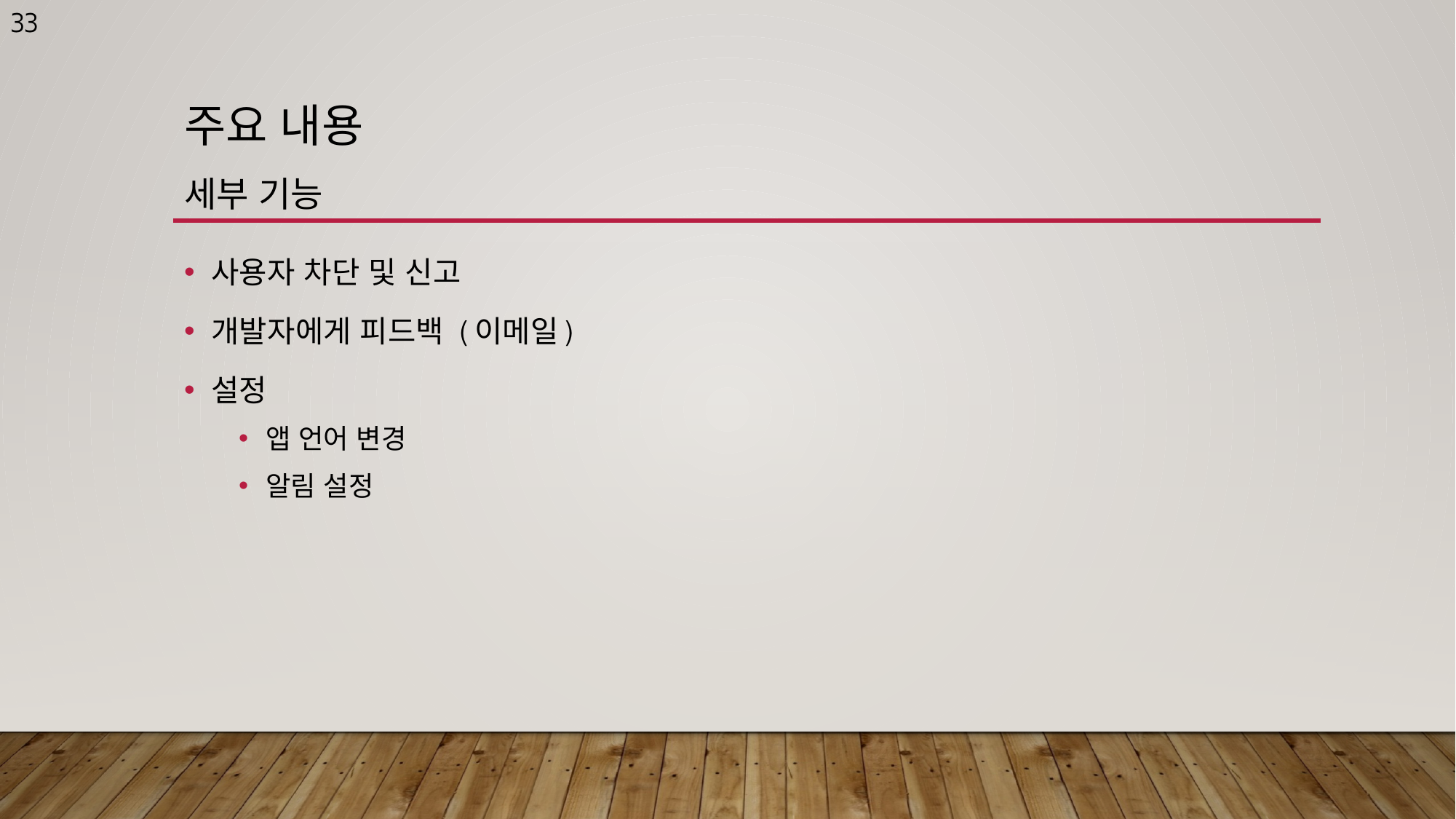

33
# 주요 내용 세부 기능
사용자 차단 및 신고
개발자에게 피드백 (이메일)
설정
앱 언어 변경
알림 설정